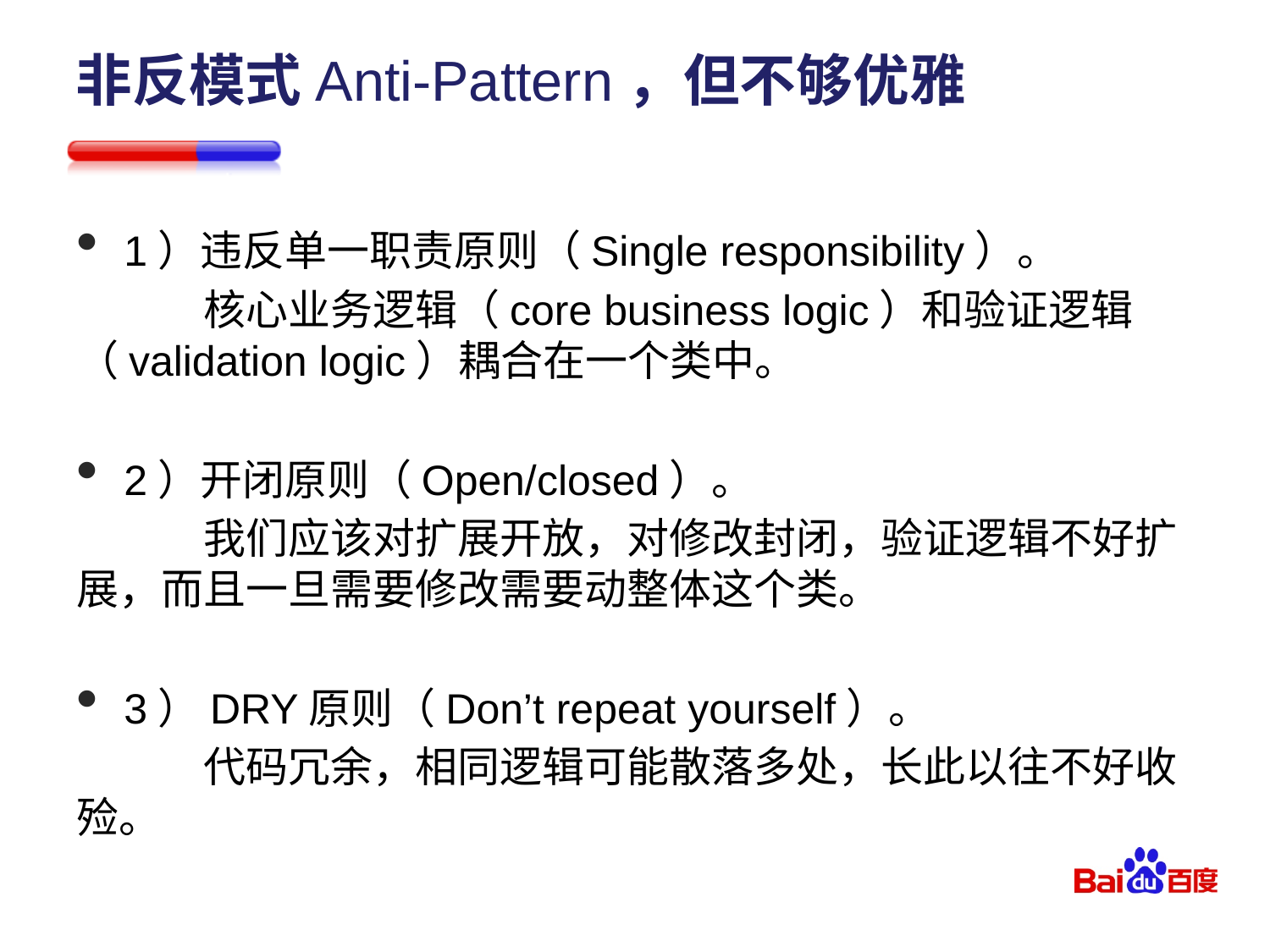

# 非反模式Anti-Pattern，但不够优雅
1）违反单一职责原则（Single responsibility）。
	核心业务逻辑（core business logic）和验证逻辑（validation logic）耦合在一个类中。

2）开闭原则（Open/closed）。
	我们应该对扩展开放，对修改封闭，验证逻辑不好扩展，而且一旦需要修改需要动整体这个类。

3）DRY原则（Don’t repeat yourself）。
	代码冗余，相同逻辑可能散落多处，长此以往不好收殓。